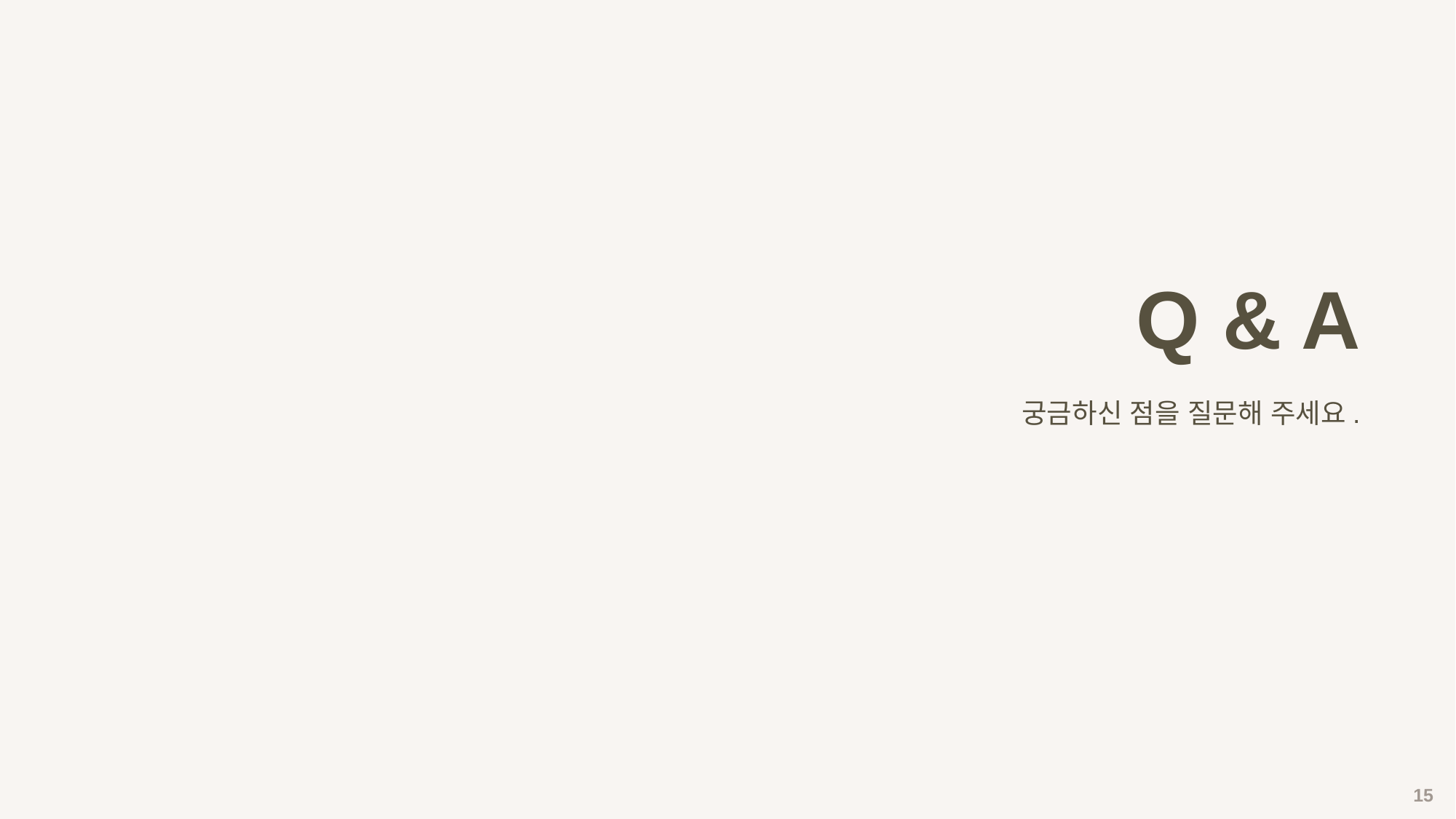

Q & A
궁금하신 점을 질문해 주세요.
15